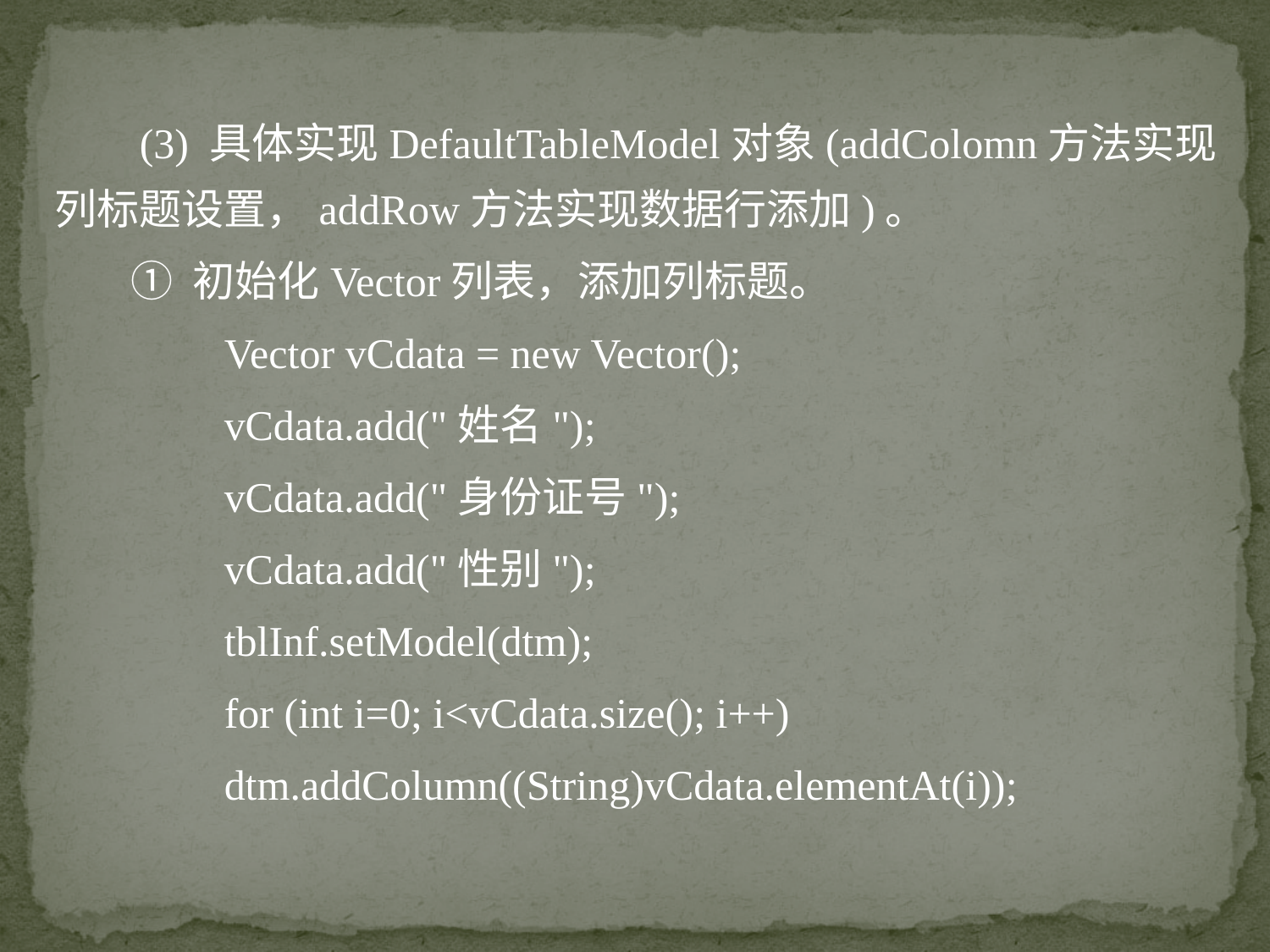

(3) 具体实现DefaultTableModel对象(addColomn方法实现列标题设置，addRow方法实现数据行添加)。
        ① 初始化Vector列表，添加列标题。
	    Vector vCdata = new Vector();
	    vCdata.add("姓名");
	    vCdata.add("身份证号");
	    vCdata.add("性别");
	    tblInf.setModel(dtm);
	    for (int i=0; i<vCdata.size(); i++)
	    dtm.addColumn((String)vCdata.elementAt(i));